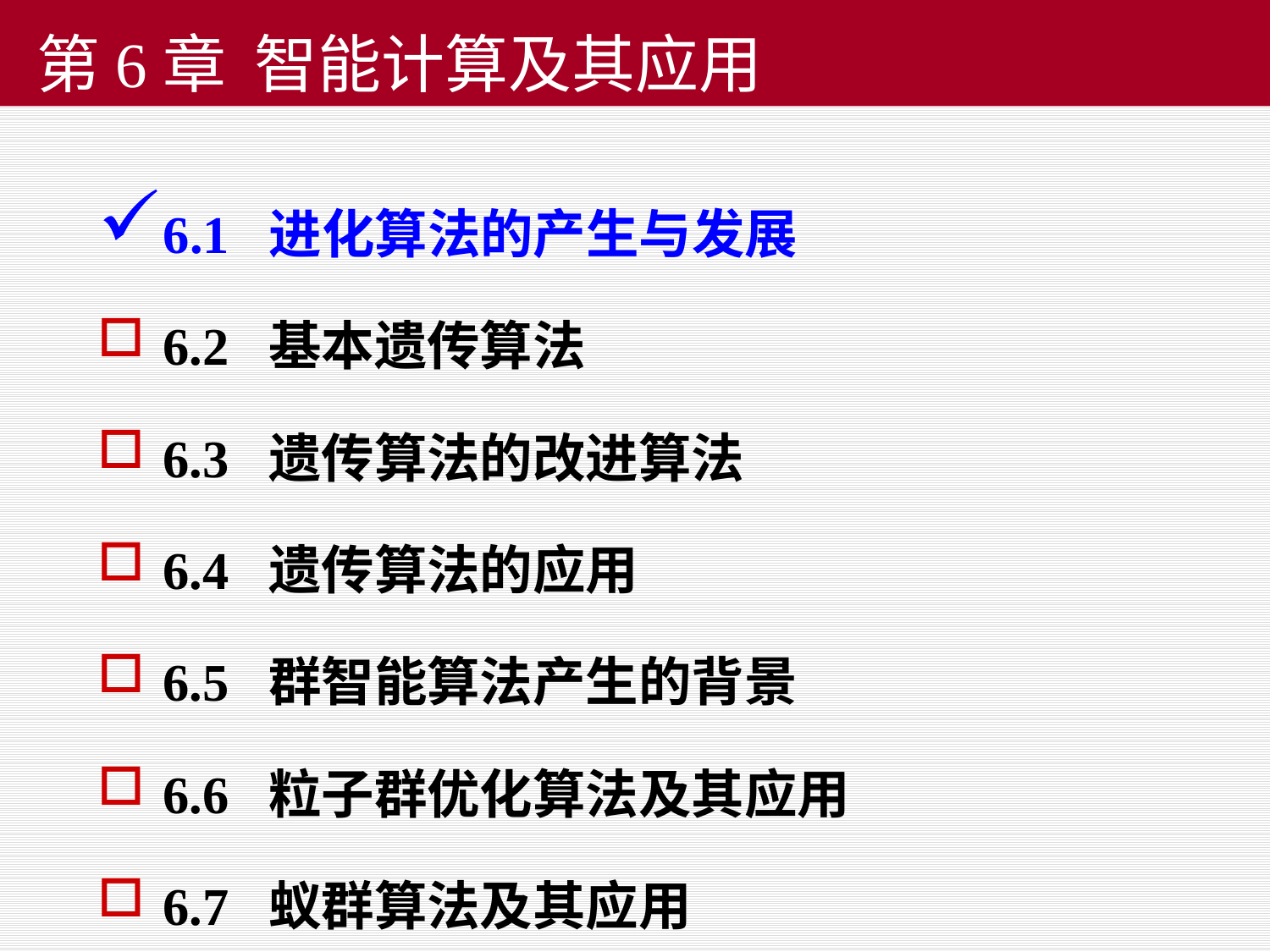

第6章  智能计算及其应用
6.1  进化算法的产生与发展
6.2  基本遗传算法
6.3  遗传算法的改进算法
6.4  遗传算法的应用
6.5  群智能算法产生的背景
6.6  粒子群优化算法及其应用
6.7  蚁群算法及其应用
20